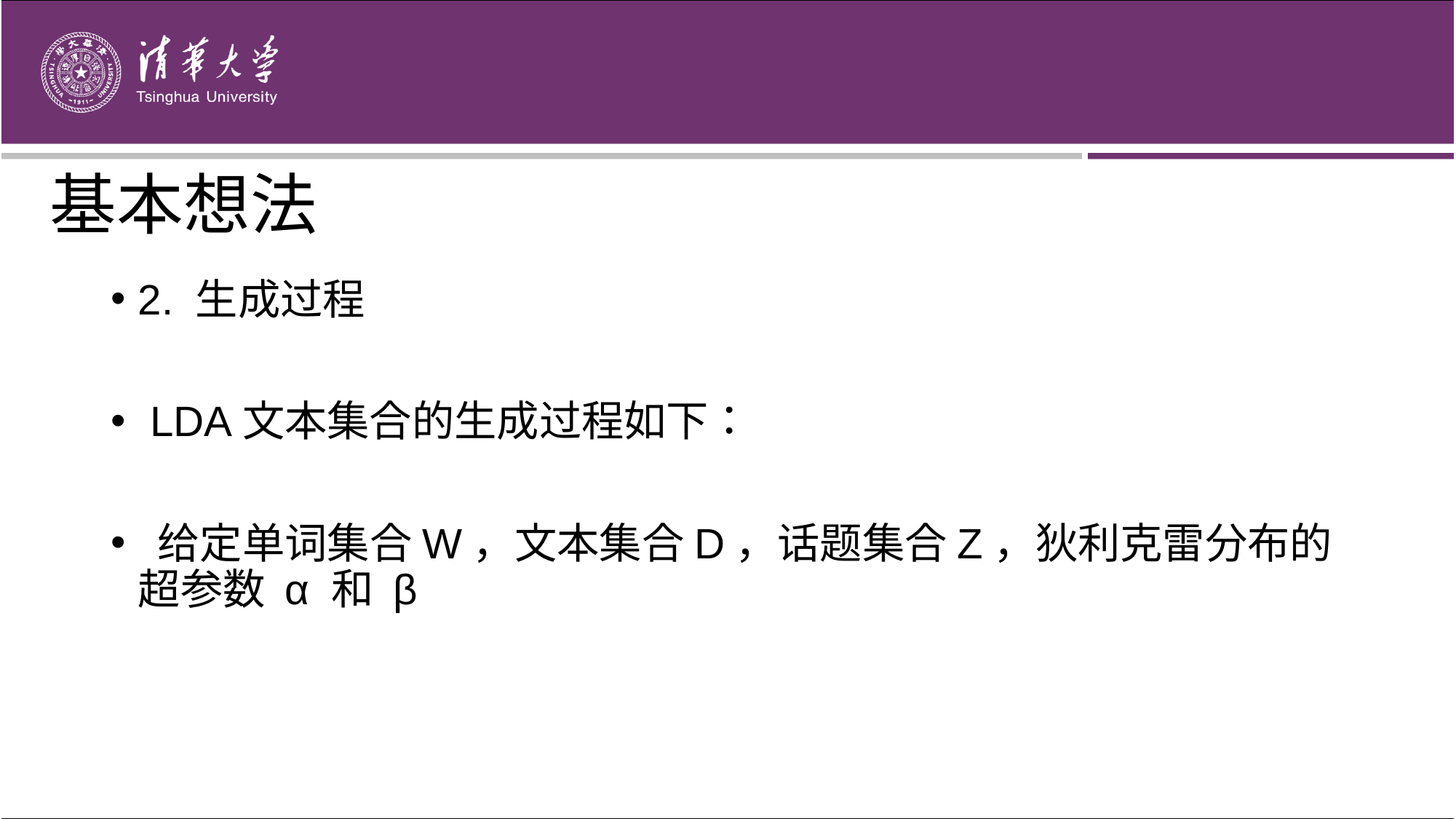

# 基本想法
2. 生成过程

 LDA文本集合的生成过程如下：

 给定单词集合W，文本集合D，话题集合Z，狄利克雷分布的超参数 α 和 β